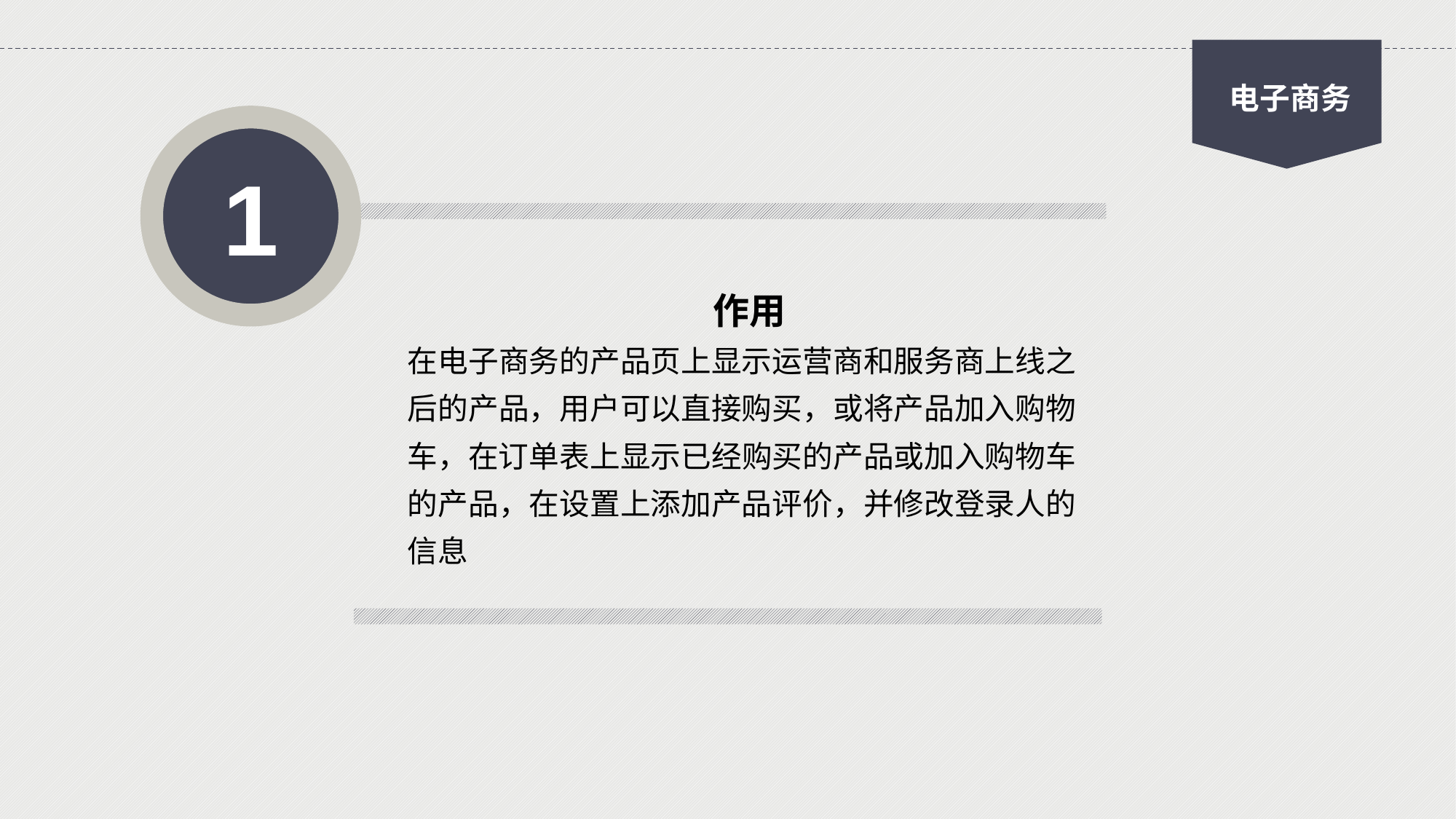

电子商务
1

作用
在电子商务的产品页上显示运营商和服务商上线之后的产品，用户可以直接购买，或将产品加入购物车，在订单表上显示已经购买的产品或加入购物车的产品，在设置上添加产品评价，并修改登录人的信息